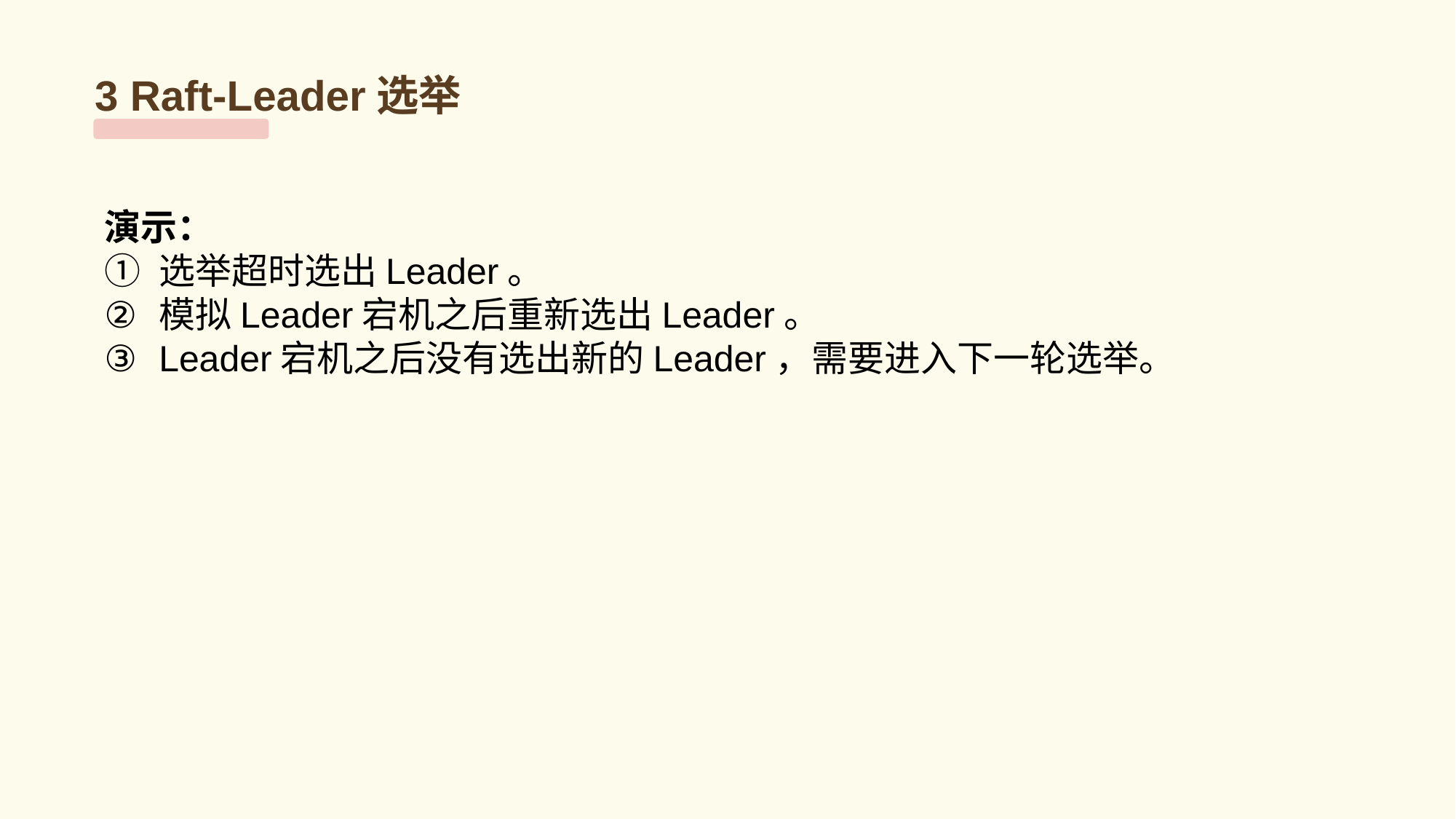

3 Raft-Leader选举

演示：
选举超时选出Leader。
模拟Leader宕机之后重新选出Leader。
Leader宕机之后没有选出新的Leader，需要进入下一轮选举。